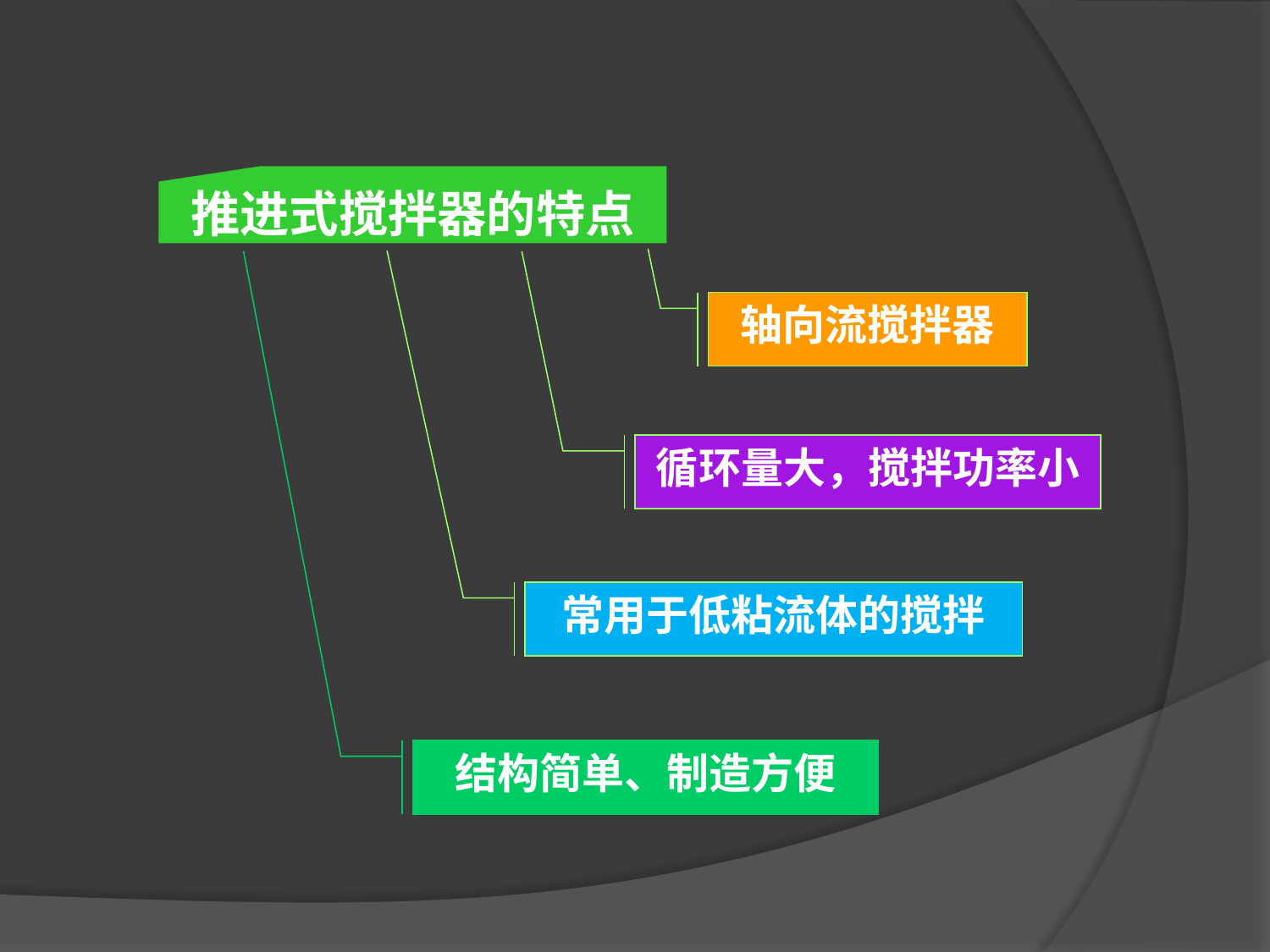

推进式搅拌器的特点
轴向流搅拌器
循环量大，搅拌功率小

常用于低粘流体的搅拌
结构简单、制造方便